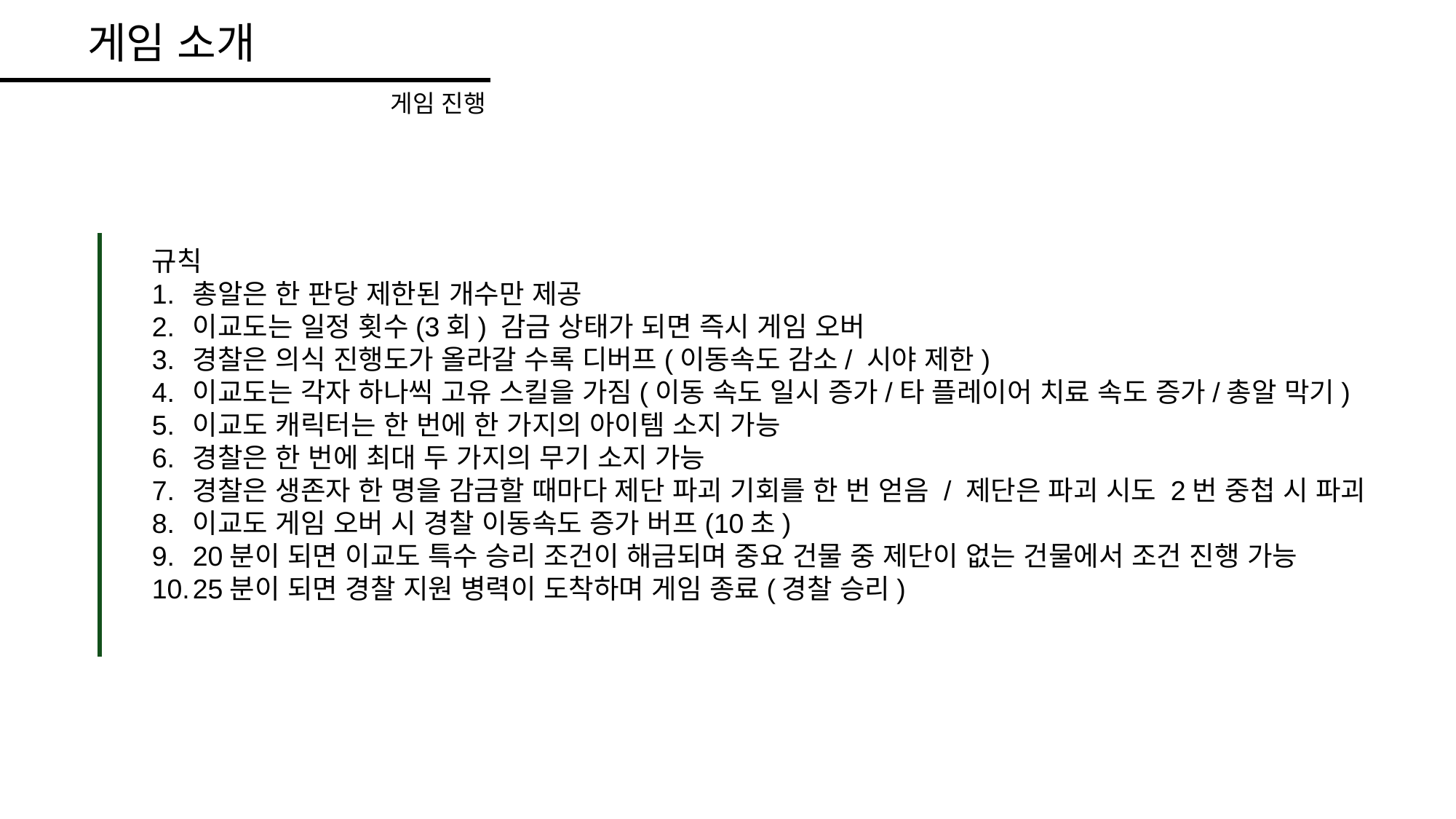

게임 소개
게임 진행
규칙
총알은 한 판당 제한된 개수만 제공
이교도는 일정 횟수(3회) 감금 상태가 되면 즉시 게임 오버
경찰은 의식 진행도가 올라갈 수록 디버프(이동속도 감소/ 시야 제한)
이교도는 각자 하나씩 고유 스킬을 가짐(이동 속도 일시 증가/타 플레이어 치료 속도 증가/총알 막기)
이교도 캐릭터는 한 번에 한 가지의 아이템 소지 가능
경찰은 한 번에 최대 두 가지의 무기 소지 가능
경찰은 생존자 한 명을 감금할 때마다 제단 파괴 기회를 한 번 얻음 / 제단은 파괴 시도 2번 중첩 시 파괴
이교도 게임 오버 시 경찰 이동속도 증가 버프(10초)
20분이 되면 이교도 특수 승리 조건이 해금되며 중요 건물 중 제단이 없는 건물에서 조건 진행 가능
25분이 되면 경찰 지원 병력이 도착하며 게임 종료(경찰 승리)